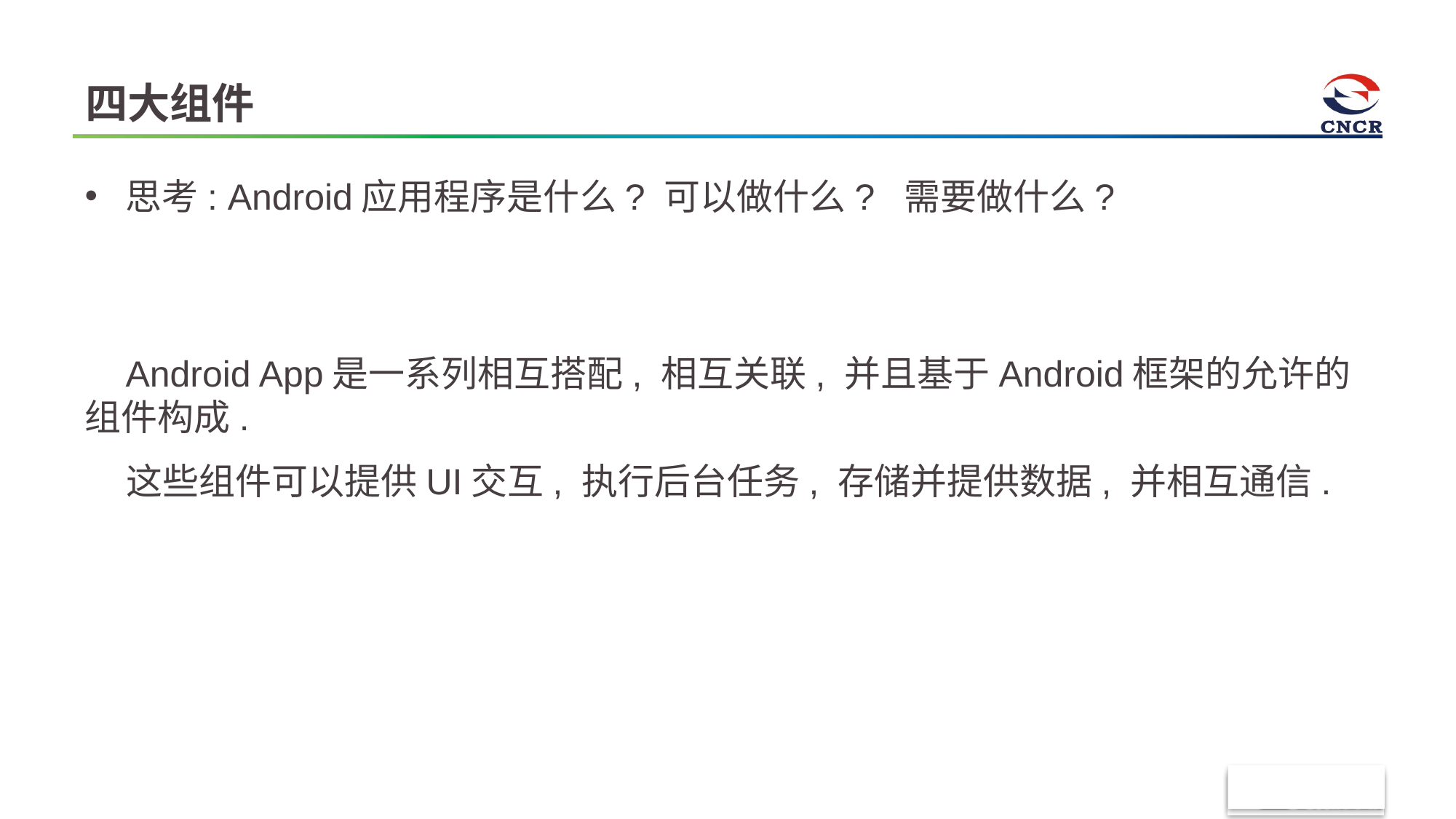

# 四大组件
思考: Android应用程序是什么? 可以做什么?  需要做什么?

    Android App是一系列相互搭配, 相互关联, 并且基于Android框架的允许的组件构成.
    这些组件可以提供UI交互, 执行后台任务, 存储并提供数据, 并相互通信.